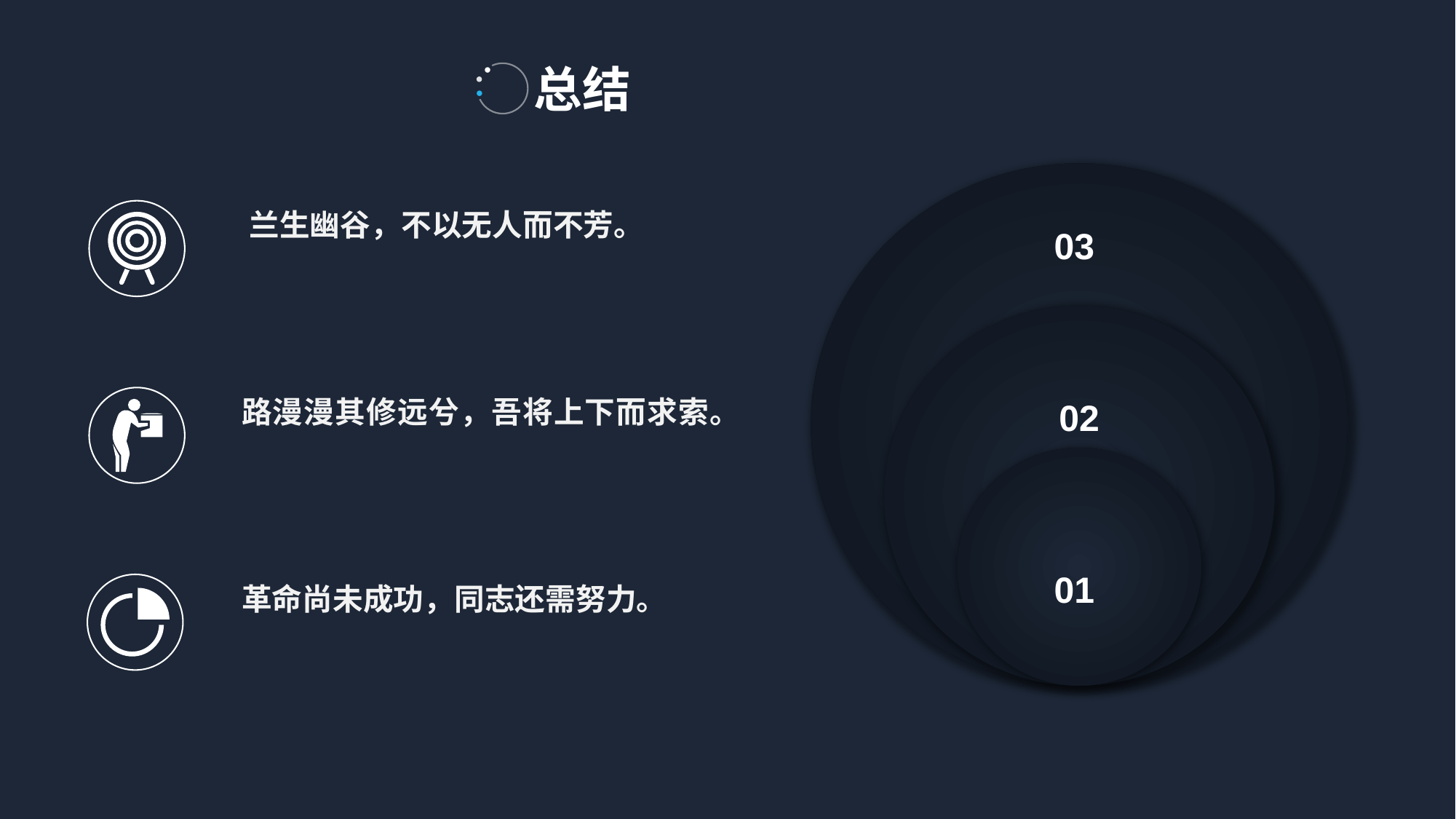

总结

兰生幽谷，不以无人而不芳。
03

路漫漫其修远兮，吾将上下而求索。
02
01

革命尚未成功，同志还需努力。